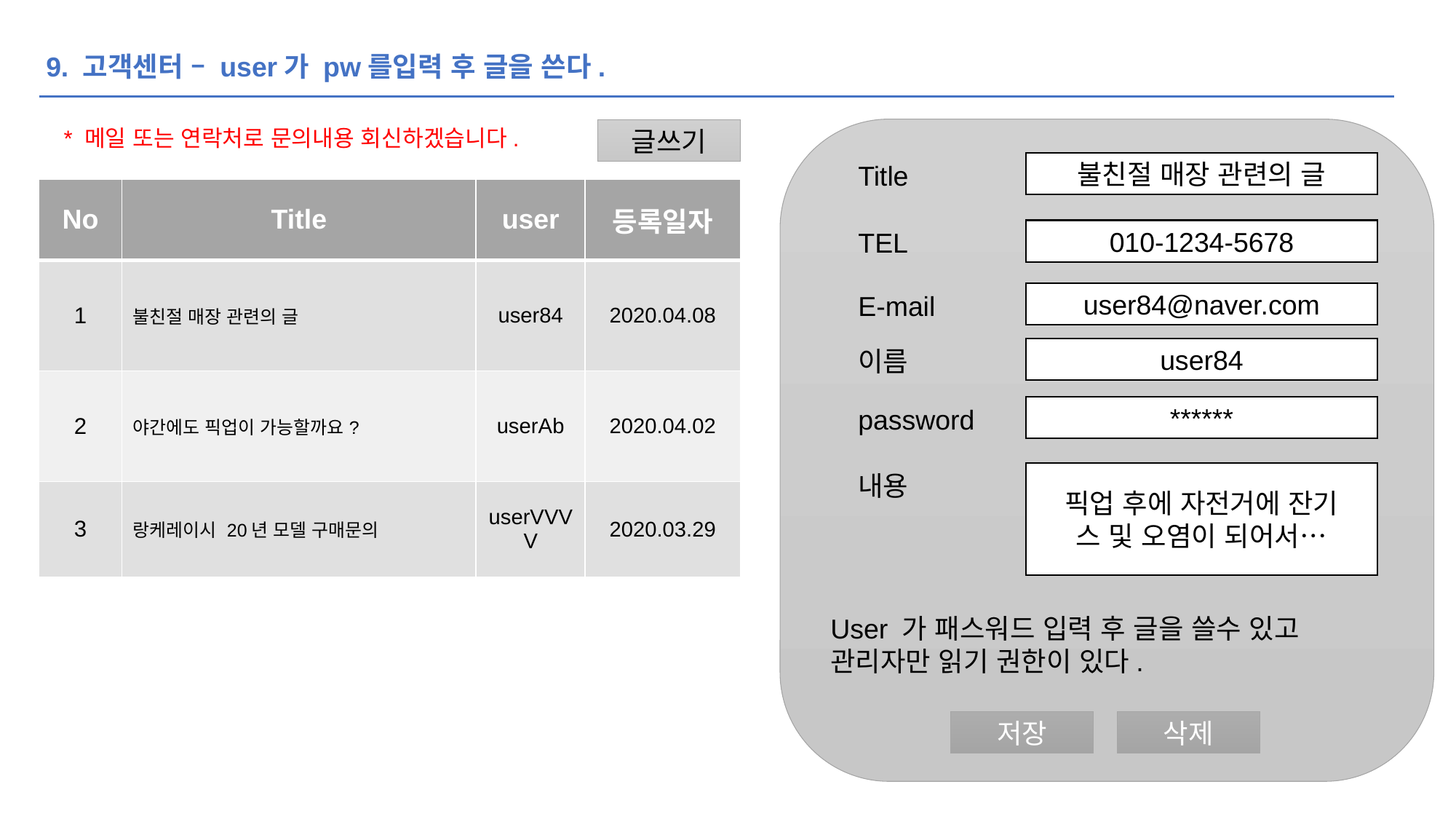

9. 고객센터 – user가 pw를입력 후 글을 쓴다.
* 메일 또는 연락처로 문의내용 회신하겠습니다.

글쓰기
불친절 매장 관련의 글
Title
| No | Title | user | 등록일자 |
| --- | --- | --- | --- |
| 1 | 불친절 매장 관련의 글 | user84 | 2020.04.08 |
| 2 | 야간에도 픽업이 가능할까요? | userAb | 2020.04.02 |
| 3 | 랑케레이시 20년 모델 구매문의 | userVVVV | 2020.03.29 |
010-1234-5678
TEL
user84@naver.com
E-mail
user84
이름
******
password
픽업 후에 자전거에 잔기
스 및 오염이 되어서…
내용
User 가 패스워드 입력 후 글을 쓸수 있고
관리자만 읽기 권한이 있다.
저장
삭제